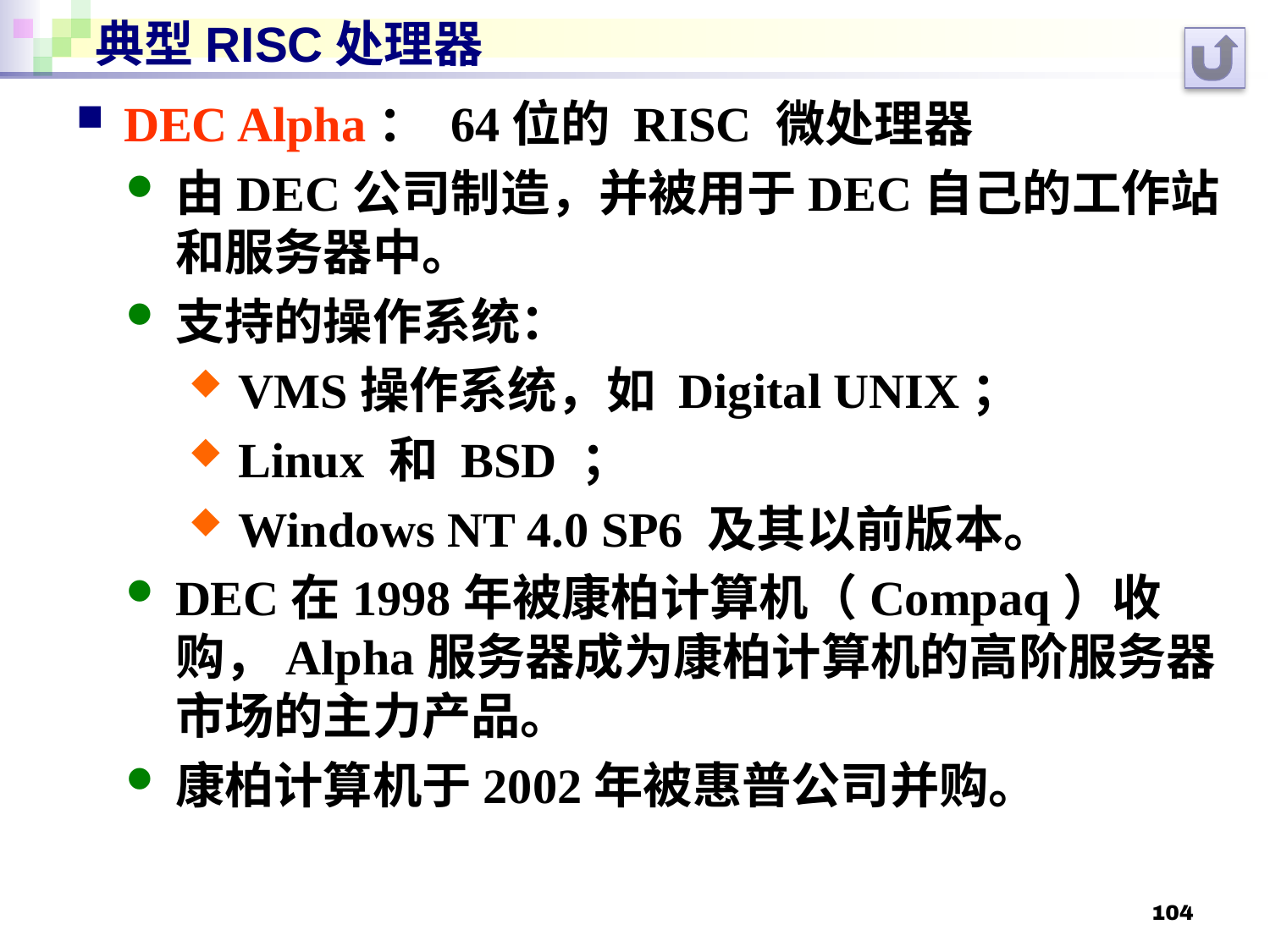

# 典型RISC处理器

DEC Alpha： 64位的 RISC 微处理器
由DEC公司制造，并被用于DEC自己的工作站和服务器中。
支持的操作系统：
VMS操作系统，如 Digital UNIX；
Linux 和 BSD ；
Windows NT 4.0 SP6 及其以前版本。
DEC在1998年被康柏计算机（Compaq）收购，Alpha服务器成为康柏计算机的高阶服务器市场的主力产品。
康柏计算机于2002年被惠普公司并购。
104